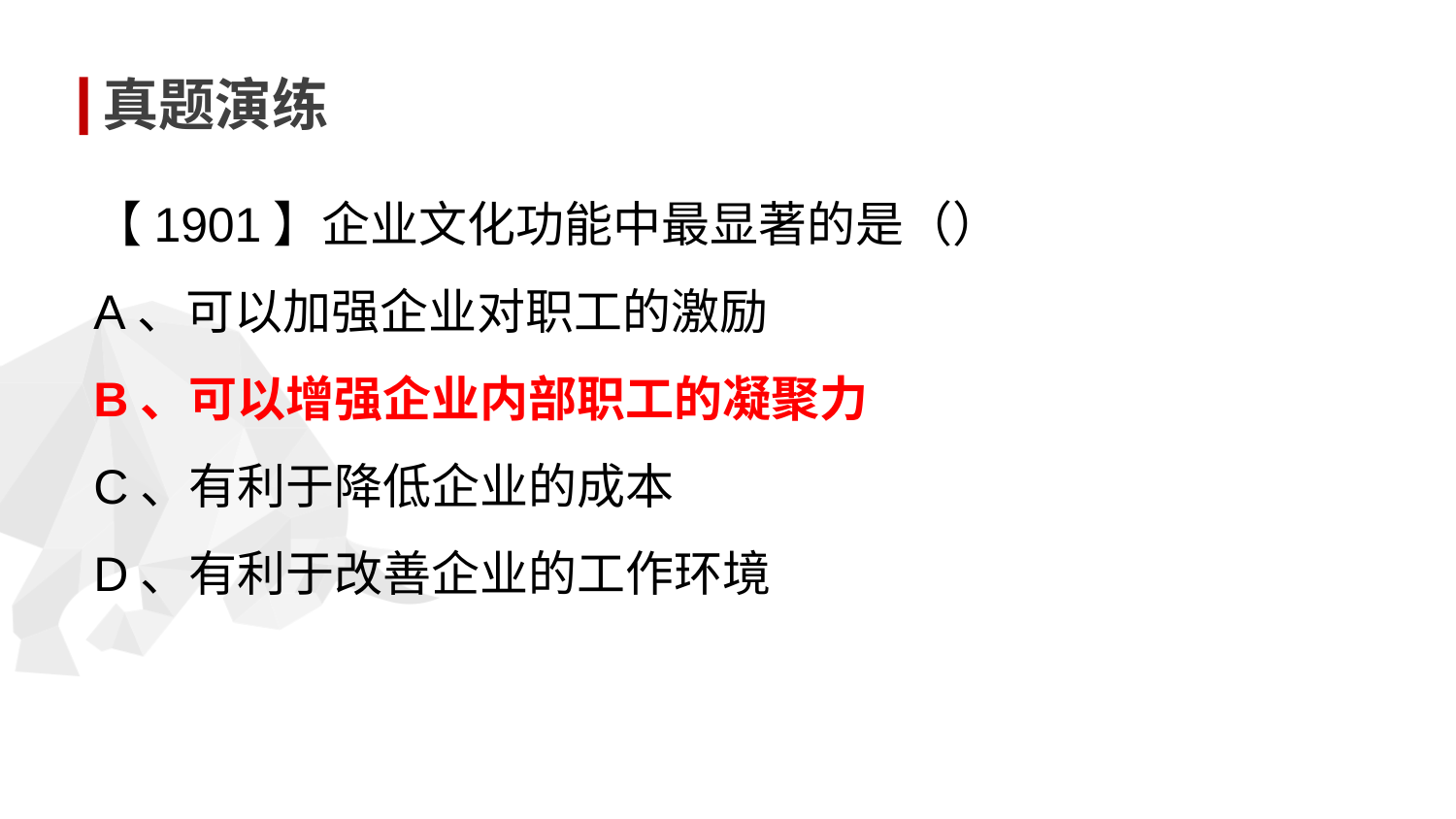

真题演练
【1901】企业文化功能中最显著的是（）
A、可以加强企业对职工的激励
B、可以增强企业内部职工的凝聚力
C、有利于降低企业的成本
D、有利于改善企业的工作环境